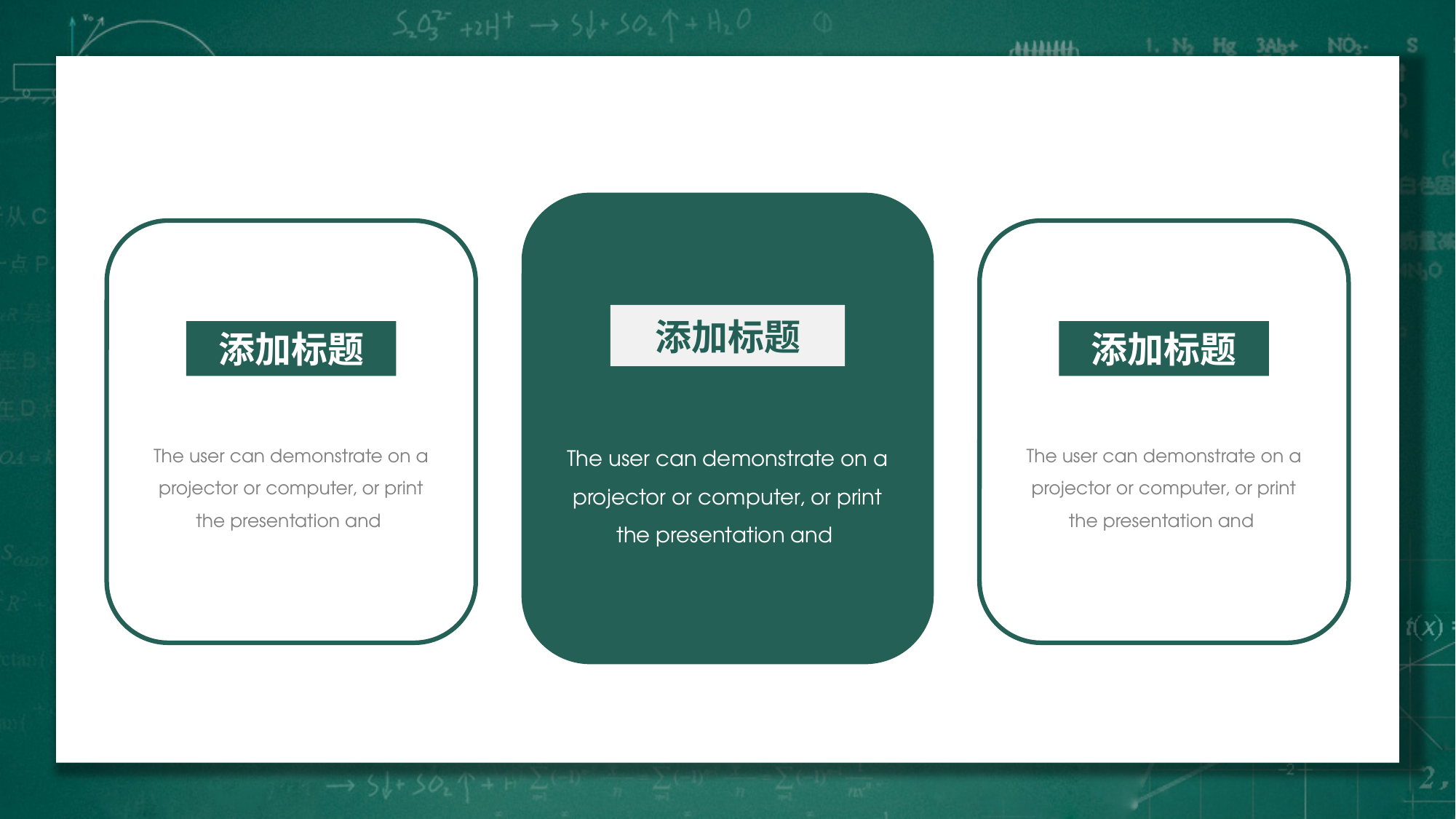

添加标题
添加标题
添加标题
The user can demonstrate on a projector or computer, or print the presentation and
The user can demonstrate on a projector or computer, or print the presentation and
The user can demonstrate on a projector or computer, or print the presentation and